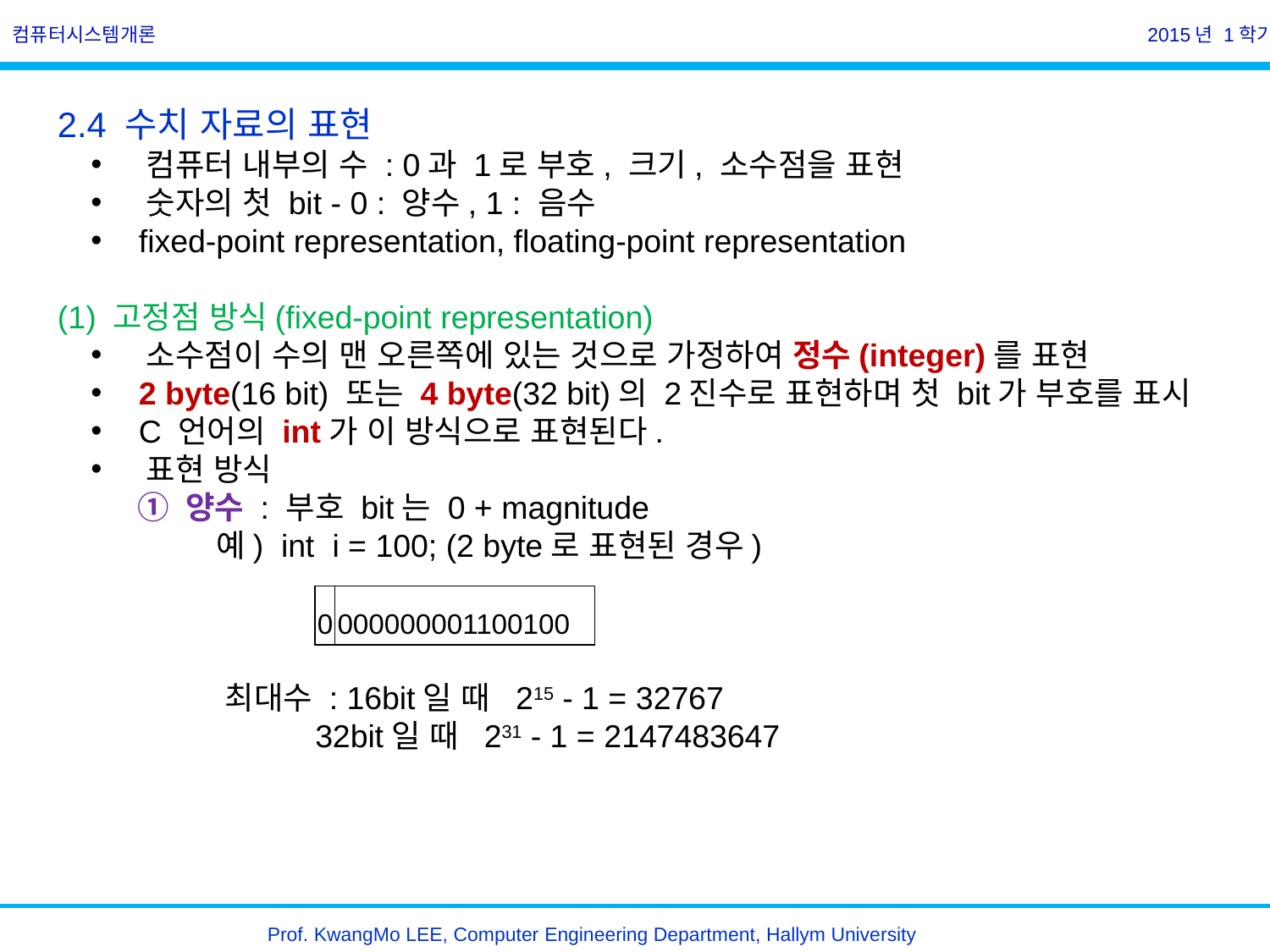

컴퓨터시스템개론
2015년 1학기
2.4 수치 자료의 표현
  컴퓨터 내부의 수 : 0과 1로 부호, 크기, 소수점을 표현
  숫자의 첫 bit - 0 : 양수, 1 : 음수
  fixed-point representation, floating-point representation

(1) 고정점 방식(fixed-point representation)
  소수점이 수의 맨 오른쪽에 있는 것으로 가정하여 정수(integer)를 표현
  2 byte(16 bit) 또는 4 byte(32 bit)의 2진수로 표현하며 첫 bit가 부호를 표시
  C 언어의 int가 이 방식으로 표현된다.
  표현 방식
         ① 양수 : 부호 bit는 0 + magnitude
                 예)  int  i = 100; (2 byte로 표현된 경우)

                  최대수 : 16bit일 때  215 - 1 = 32767
                             32bit일 때  231 - 1 = 2147483647

| 0 | 000000001100100 |
| --- | --- |
Prof. KwangMo LEE, Computer Engineering Department, Hallym University